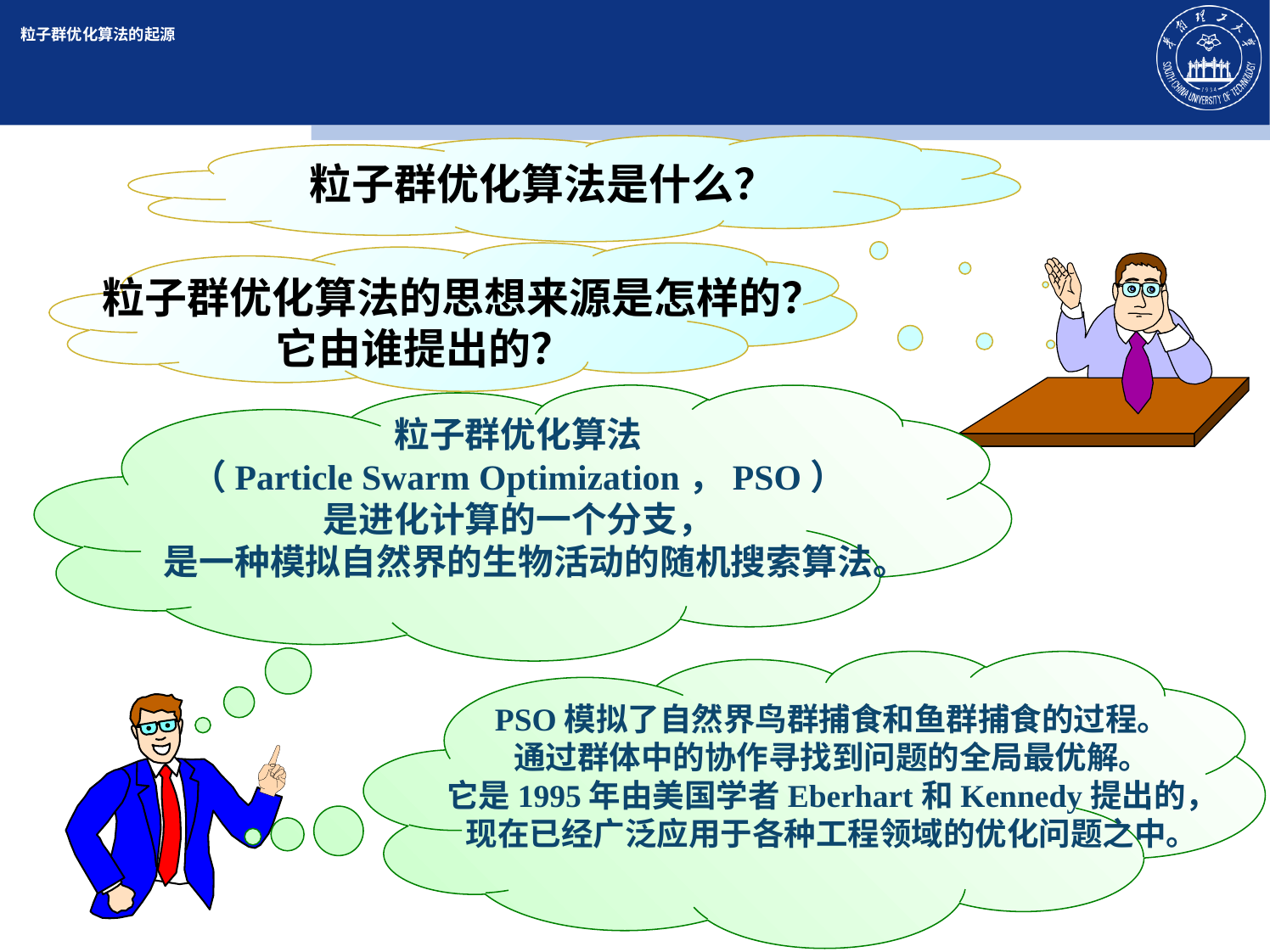

# 粒子群优化算法的起源
粒子群优化算法是什么？
       粒子群优化算法的思想来源是怎样的？
它由谁提出的？

粒子群优化算法
（Particle Swarm Optimization，PSO）
是进化计算的一个分支，
是一种模拟自然界的生物活动的随机搜索算法。

PSO模拟了自然界鸟群捕食和鱼群捕食的过程。
通过群体中的协作寻找到问题的全局最优解。
它是1995年由美国学者Eberhart和Kennedy提出的，
现在已经广泛应用于各种工程领域的优化问题之中。